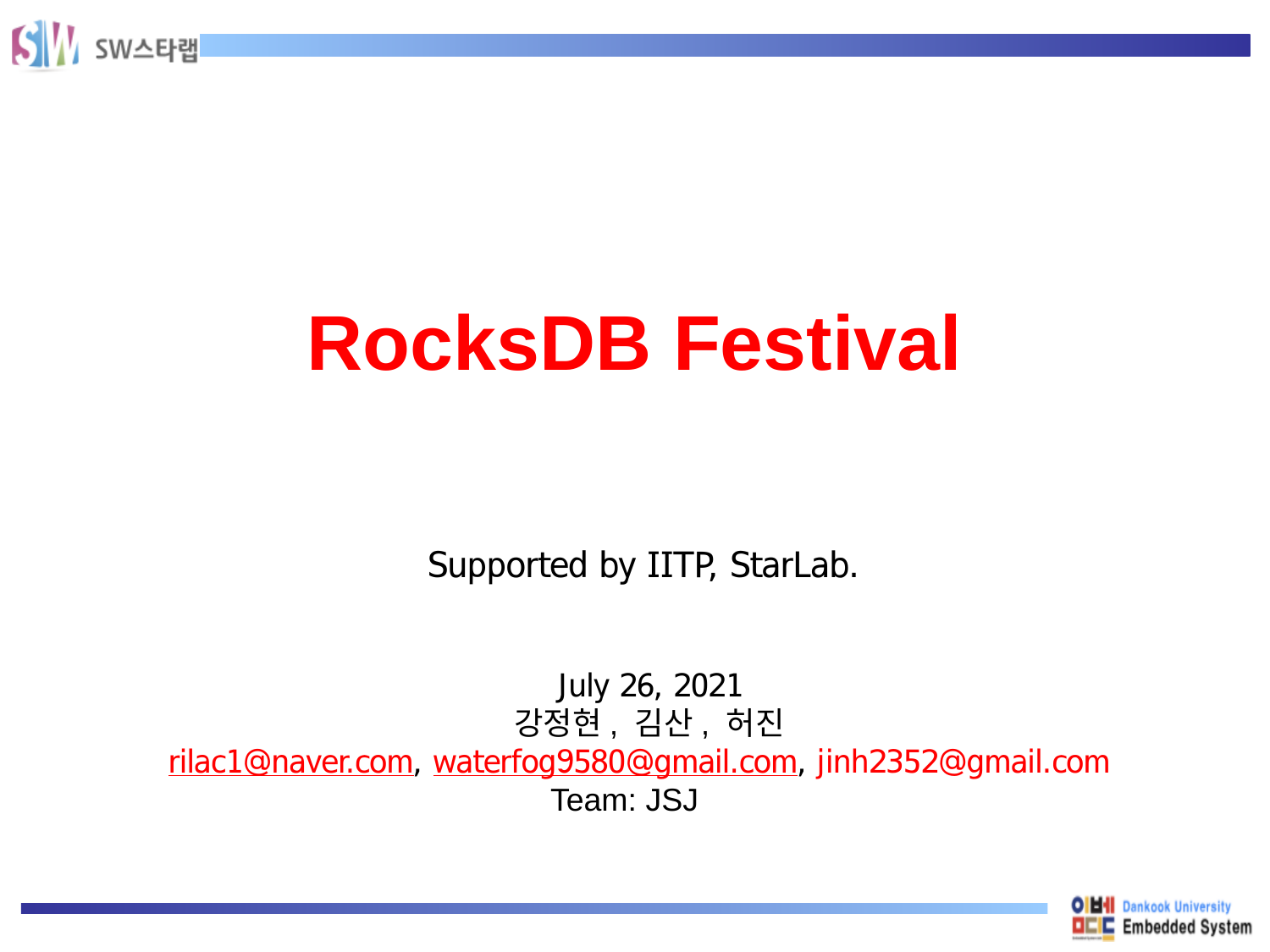

# RocksDB Festival
Supported by IITP, StarLab.

July 26, 2021
강정현, 김산, 허진
rilac1@naver.com, waterfog9580@gmail.com, jinh2352@gmail.com
Team: JSJ